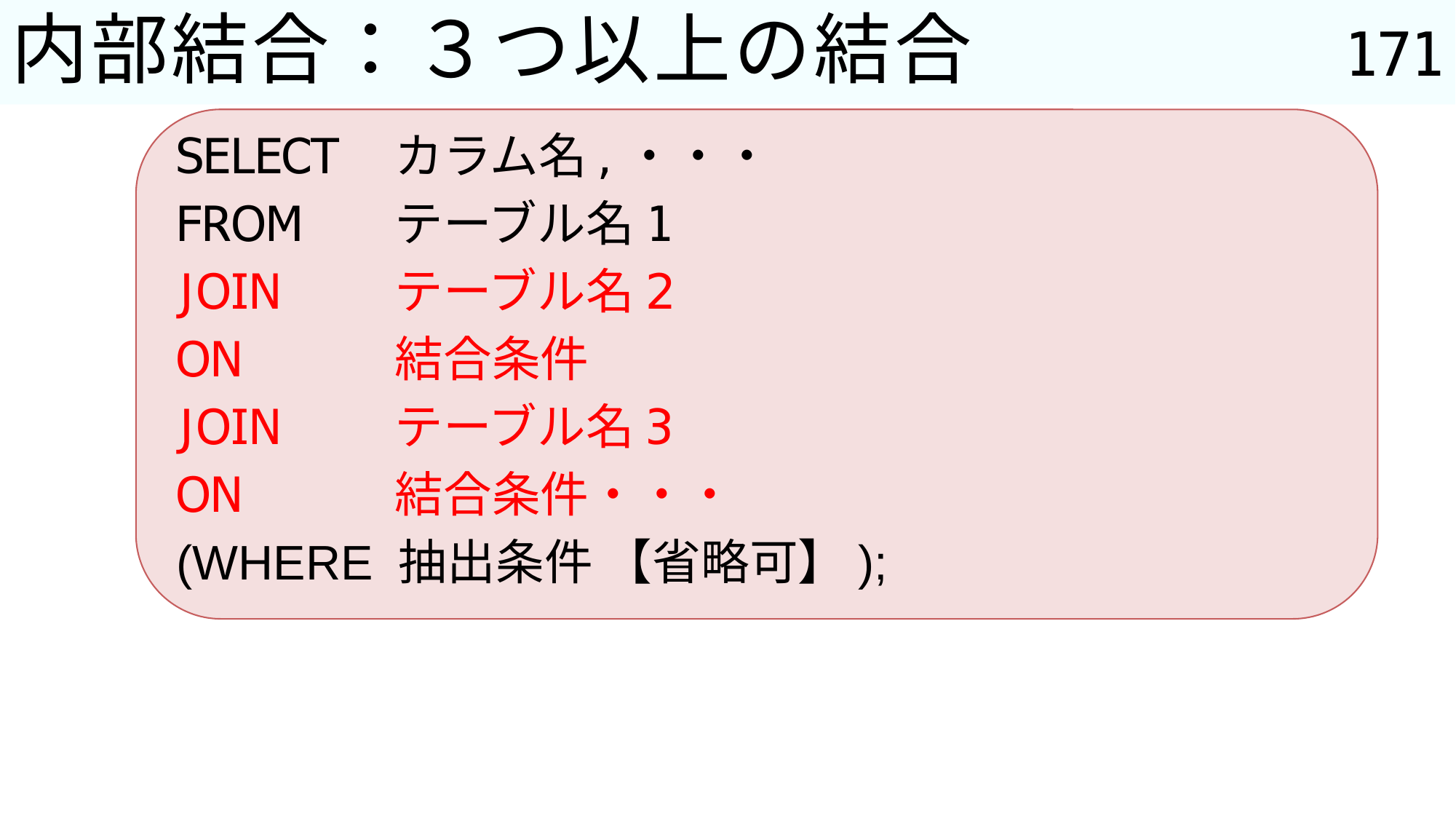

171
# 内部結合：３つ以上の結合

SELECT	カラム名,・・・
FROM	テーブル名1
JOIN		テーブル名2
ON		結合条件
JOIN		テーブル名3
ON		結合条件・・・
(WHERE 抽出条件 【省略可】);